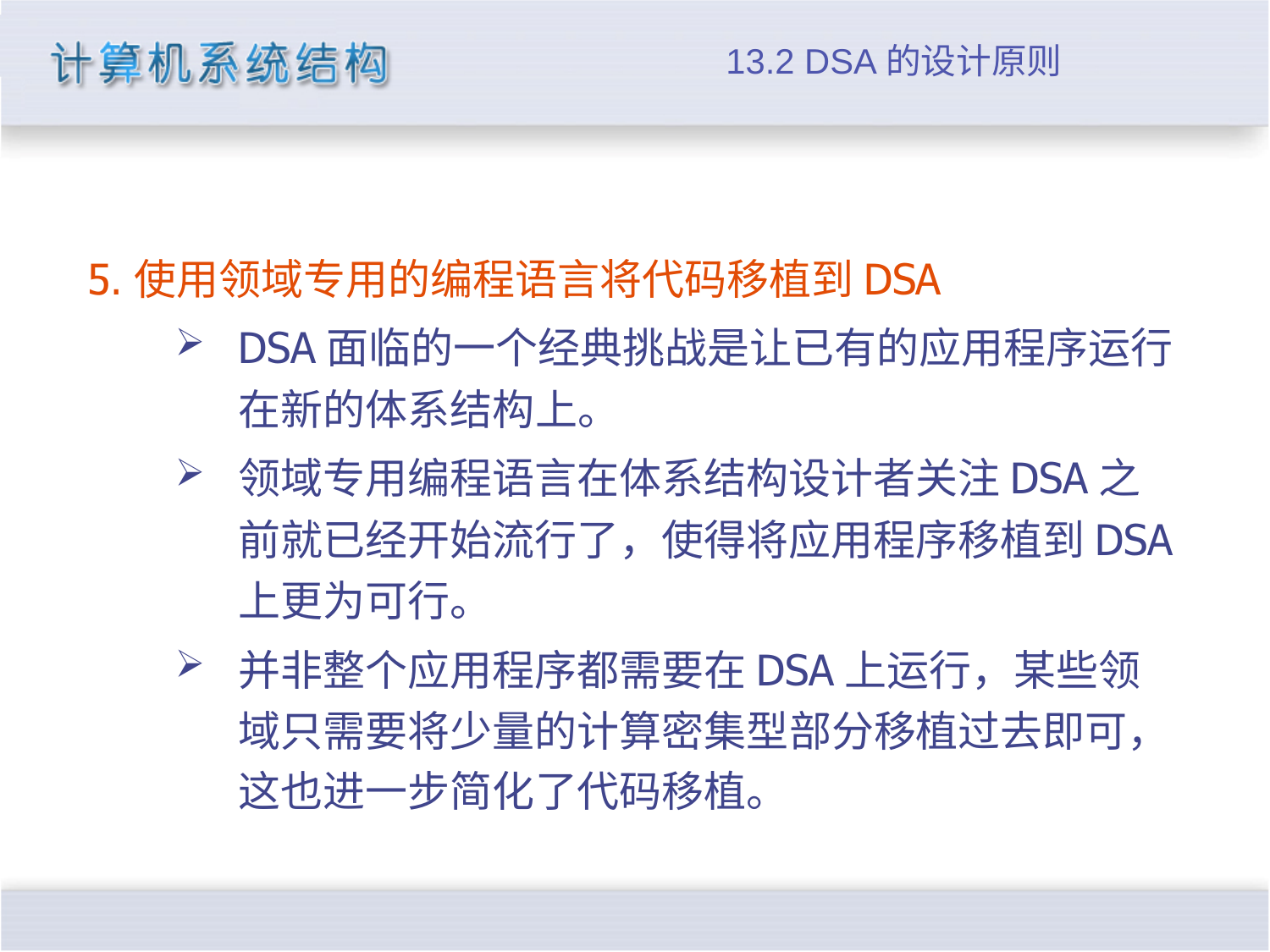

# 13.2 DSA的设计原则
5.使用领域专用的编程语言将代码移植到DSA
DSA面临的一个经典挑战是让已有的应用程序运行在新的体系结构上。
领域专用编程语言在体系结构设计者关注DSA之前就已经开始流行了，使得将应用程序移植到DSA上更为可行。
并非整个应用程序都需要在DSA上运行，某些领域只需要将少量的计算密集型部分移植过去即可，这也进一步简化了代码移植。